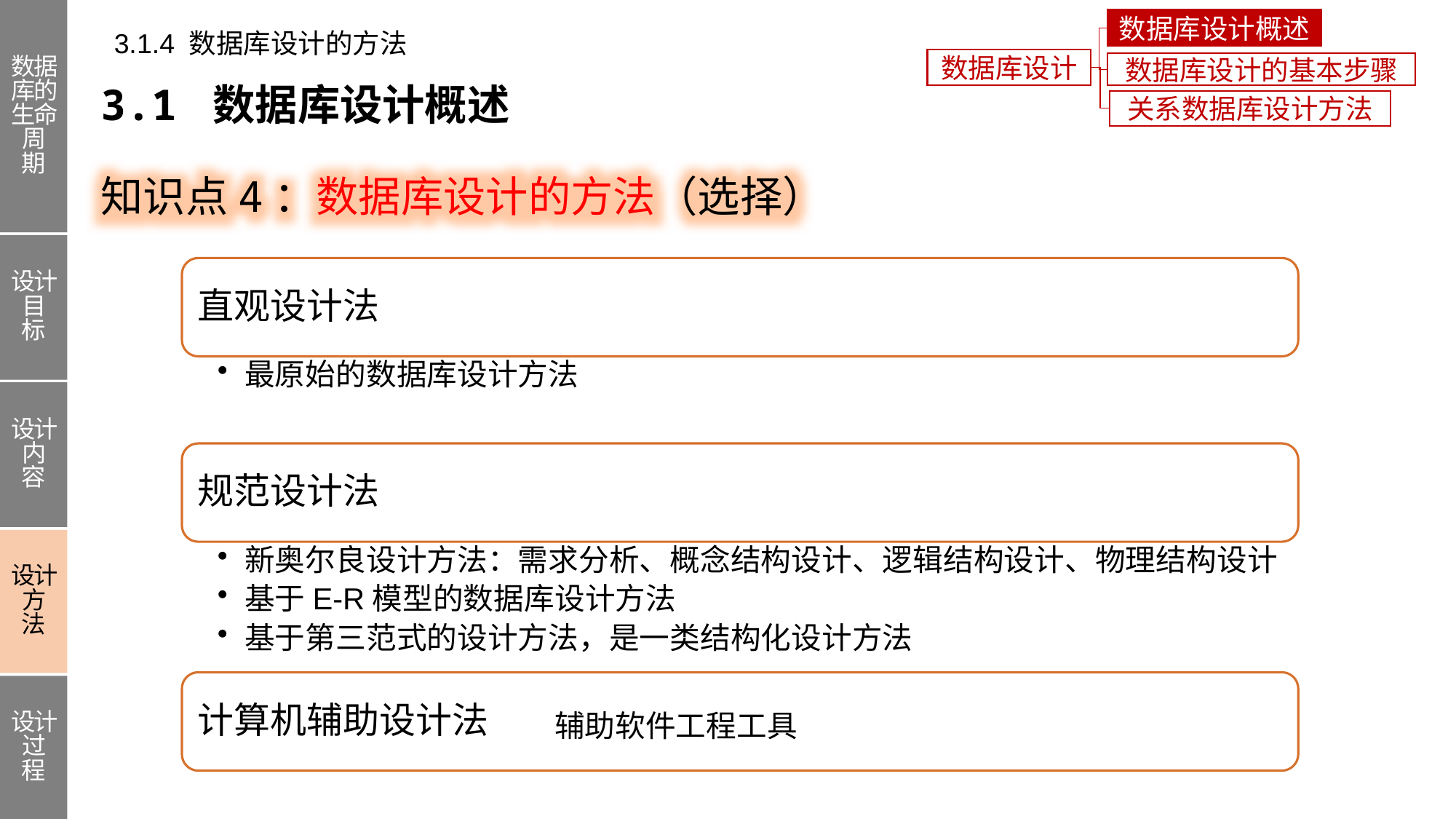

数据库的生命周期
设计目标
设计内容
设计方法
设计过程
数据库设计概述
3.1.4 数据库设计的方法
数据库设计
数据库设计的基本步骤
3.1 数据库设计概述
关系数据库设计方法
知识点4：数据库设计的方法（选择）
直观设计法
最原始的数据库设计方法
规范设计法
新奥尔良设计方法：需求分析、概念结构设计、逻辑结构设计、物理结构设计
基于E-R模型的数据库设计方法
基于第三范式的设计方法，是一类结构化设计方法
计算机辅助设计法
辅助软件工程工具